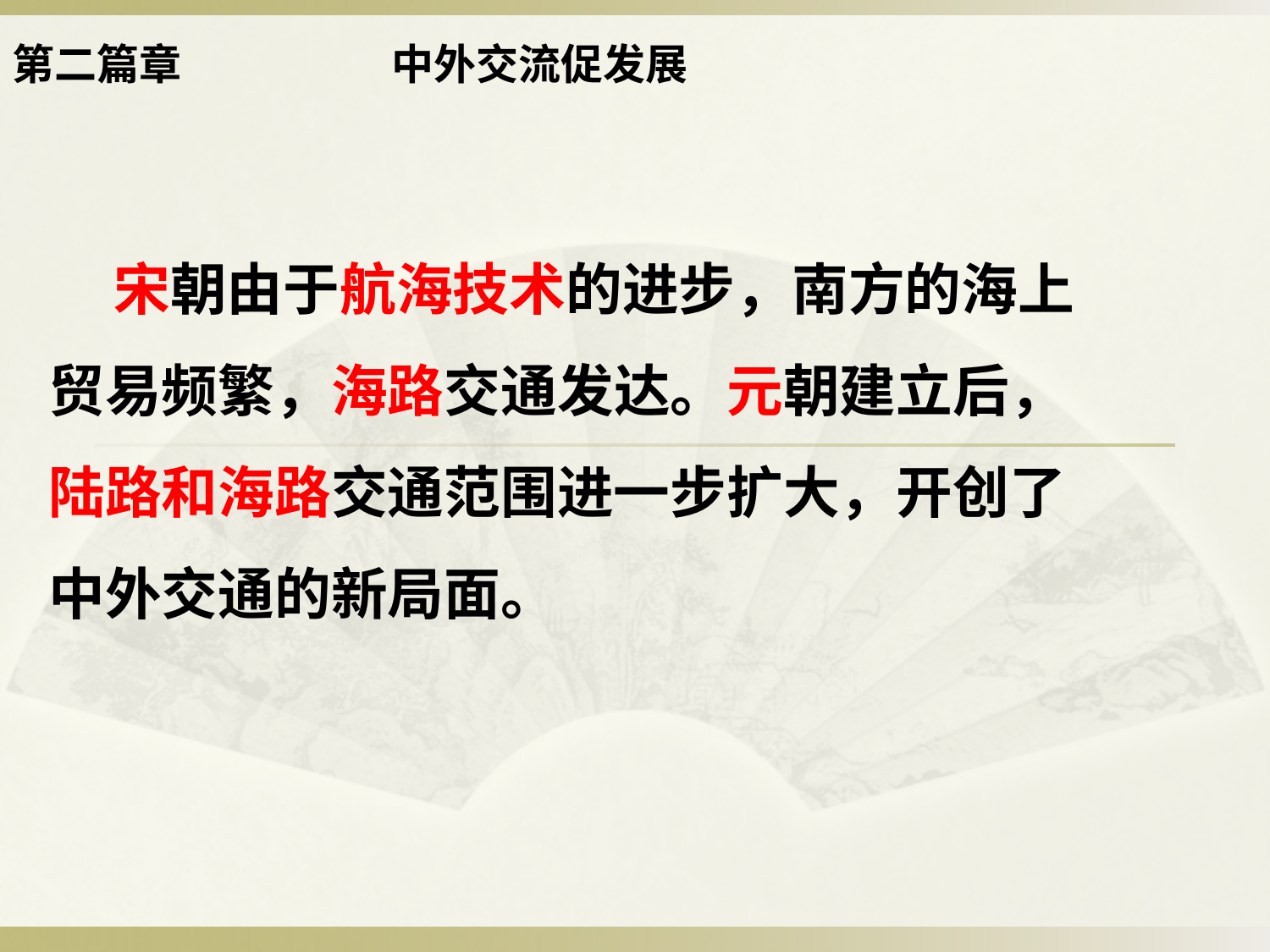

第二篇章                      中外交流促发展
    宋朝由于航海技术的进步，南方的海上贸易频繁，海路交通发达。元朝建立后，陆路和海路交通范围进一步扩大，开创了中外交通的新局面。